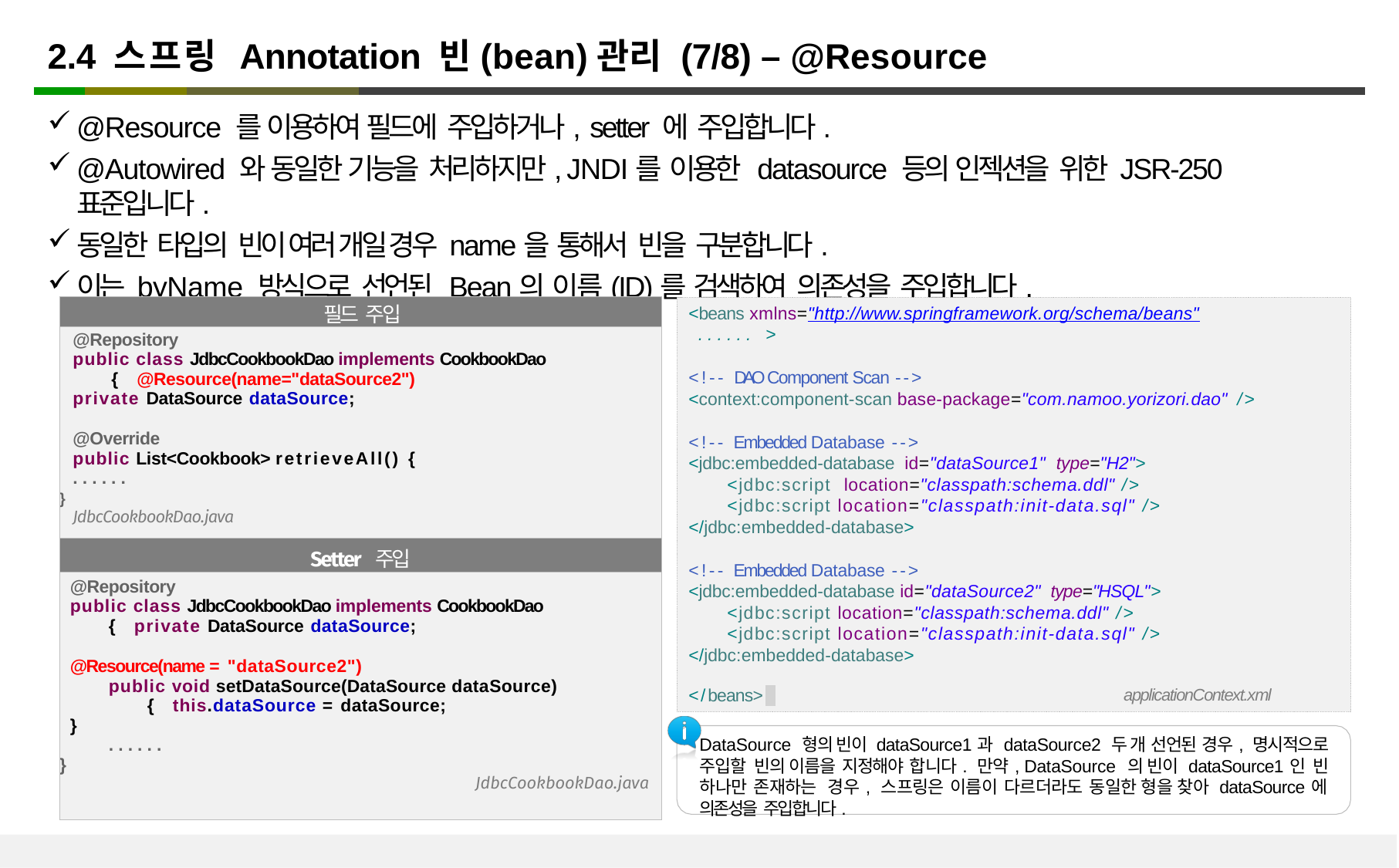

# 2.4 스프링 Annotation 빈(bean)관리 (7/8) – @Resource
@Resource 를 이용하여 필드에  주입하거나,  setter 에 주입합니다.
@Autowired 와 동일한  기능을 처리하지만, JNDI를 이용한  datasource 등의 인젝션을  위한 JSR-250 표준입니다.
동일한 타입의  빈이 여러 개일 경우 name을 통해서  빈을 구분합니다.
이는 byName 방식으로 선언된  Bean의 이름(ID)를 검색하여  의존성을 주입합니다.
| 필드 주입 |
| --- |
| @Repository public class JdbcCookbookDao implements CookbookDao { @Resource(name="dataSource2") private DataSource dataSource; @Override public List<Cookbook> retrieveAll() { ...... } JdbcCookbookDao.java |
| Setter 주입 |
| @Repository public class JdbcCookbookDao implements CookbookDao { private DataSource dataSource; @Resource(name = "dataSource2") public void setDataSource(DataSource dataSource) { this.dataSource = dataSource; } ...... } JdbcCookbookDao.java |

<beans xmlns="http://www.springframework.org/schema/beans"
...... >

<!-- DAO Component Scan -->
<context:component-scan base-package="com.namoo.yorizori.dao" />

<!-- Embedded Database -->
<jdbc:embedded-database  id="dataSource1"  type="H2">
<jdbc:script  location="classpath:schema.ddl" />
<jdbc:script location="classpath:init-data.sql" />
</jdbc:embedded-database>

<!-- Embedded Database -->
<jdbc:embedded-database id="dataSource2" type="HSQL">
<jdbc:script location="classpath:schema.ddl" />
<jdbc:script location="classpath:init-data.sql" />
</jdbc:embedded-database>
</beans>
applicationContext.xml

DataSource 형의 빈이 dataSource1과 dataSource2 두 개 선언된 경우, 명시적으로 주입할  빈의 이름을 지정해야 합니다. 만약, DataSource 의 빈이 dataSource1인 빈 하나만 존재하는  경우, 스프링은 이름이 다르더라도 동일한 형을 찾아 dataSource에 의존성을 주입합니다.